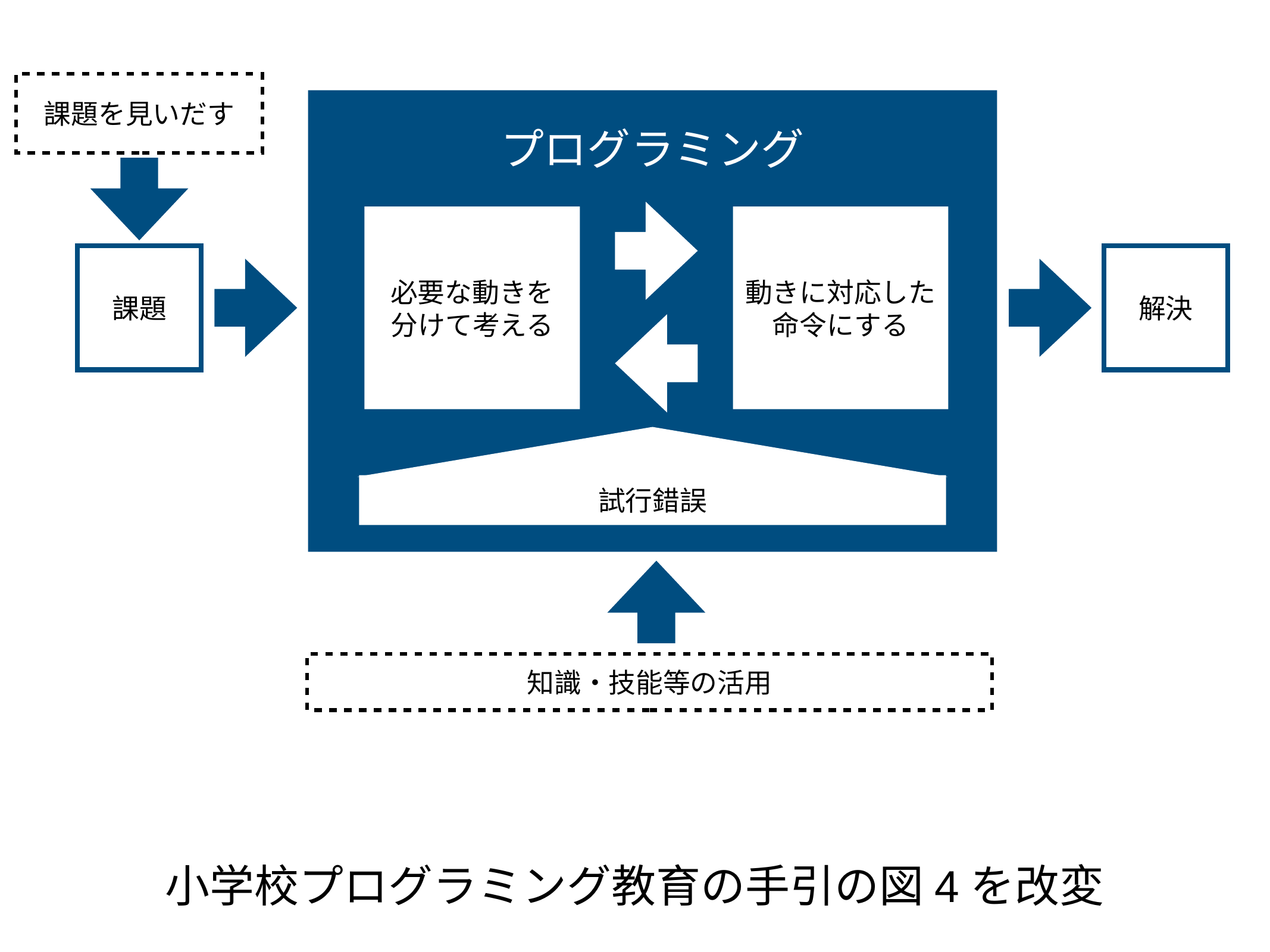

課題を見いだす
プログラミング

必要な動きを
分けて考える
動きに対応した
命令にする
課題
解決

試行錯誤

知識・技能等の活用
小学校プログラミング教育の手引の図4を改変